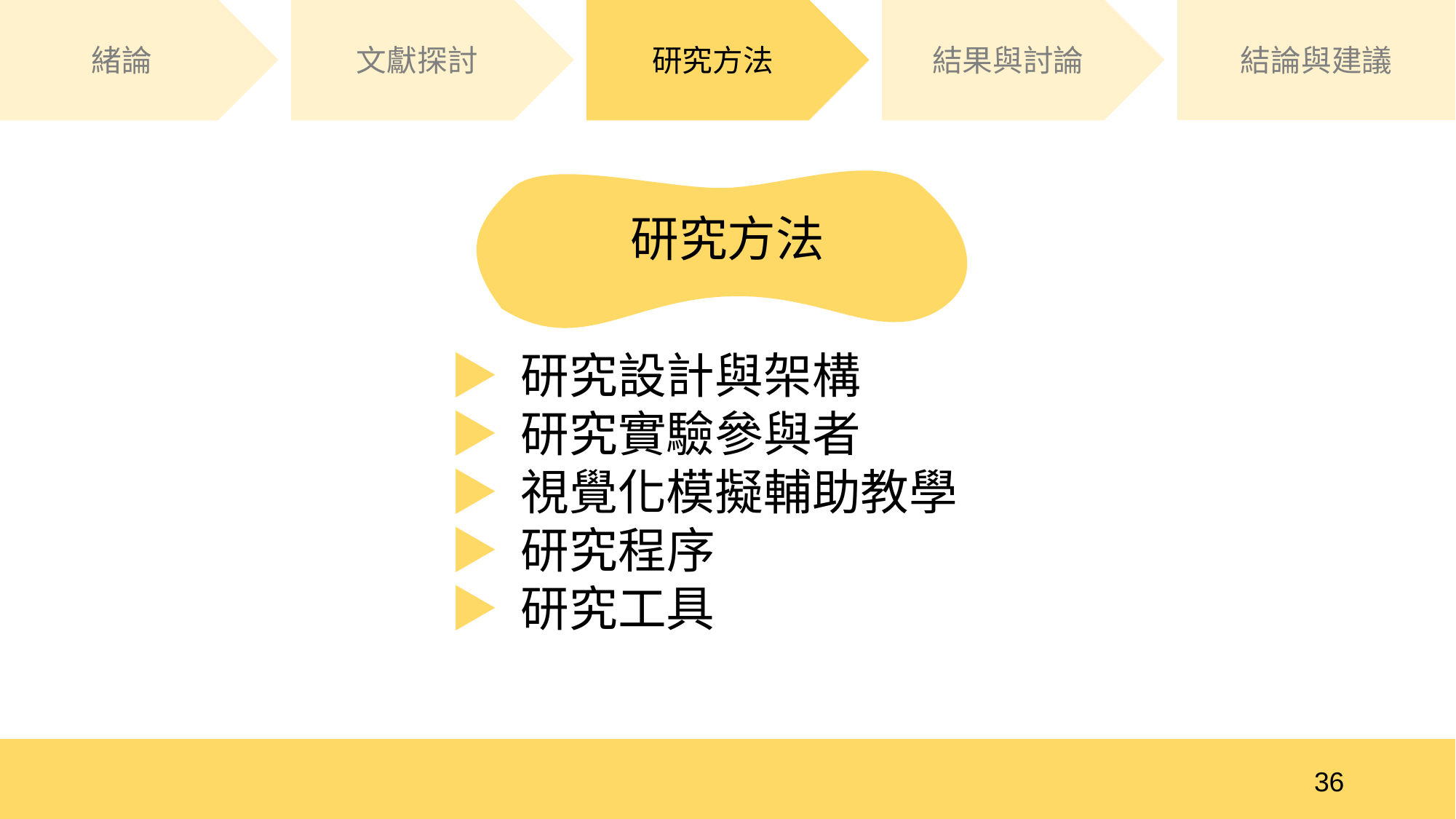

研究方法
結果與討論
結論與建議
緒論
文獻探討

研究方法
▶︎ 研究設計與架構
▶︎ 研究實驗參與者
▶︎ 視覺化模擬輔助教學
▶︎ 研究程序
▶︎ 研究工具

36